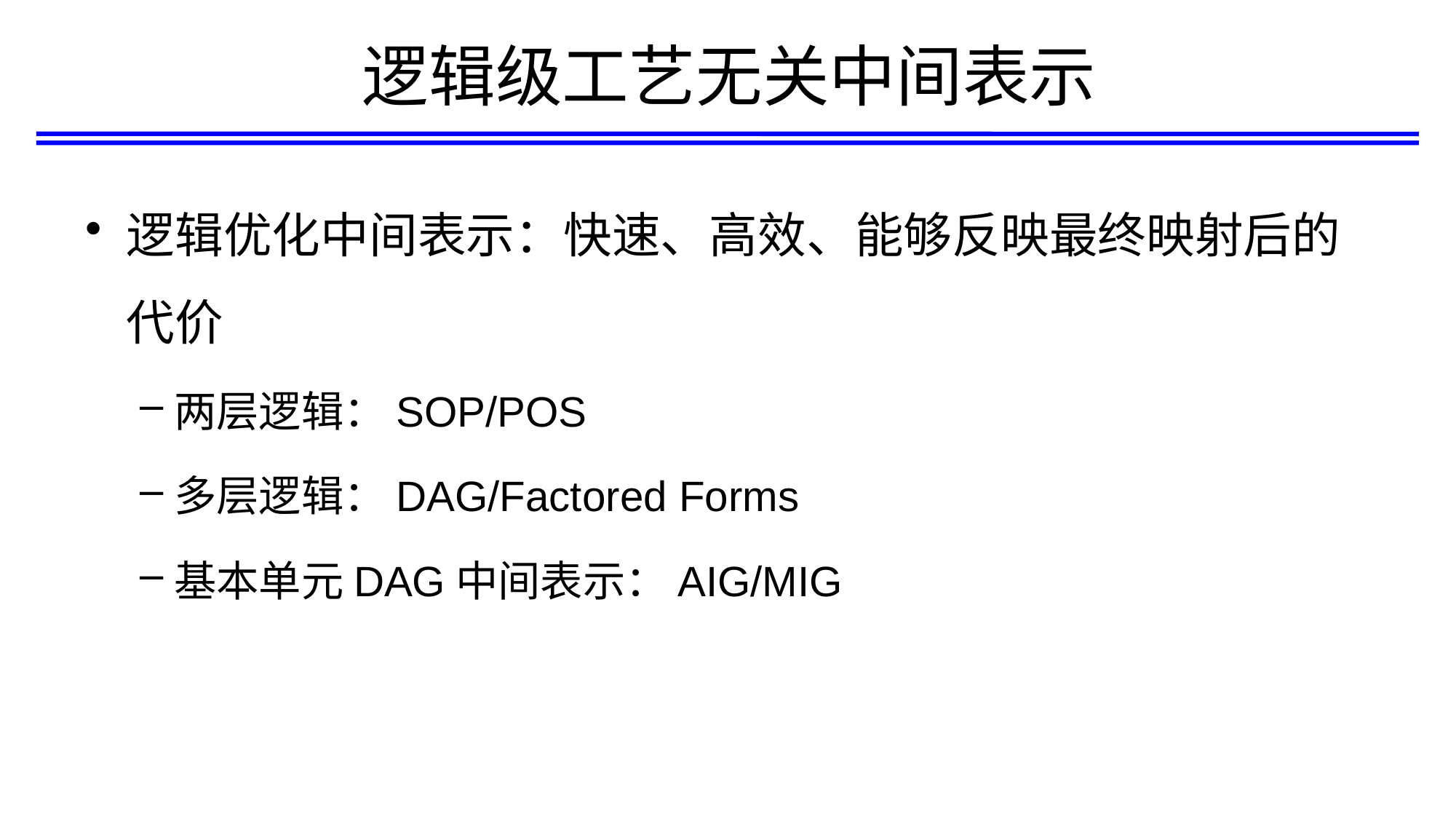

# 逻辑级工艺无关中间表示
逻辑优化中间表示：快速、高效、能够反映最终映射后的代价
两层逻辑：SOP/POS
多层逻辑：DAG/Factored Forms
基本单元DAG中间表示：AIG/MIG